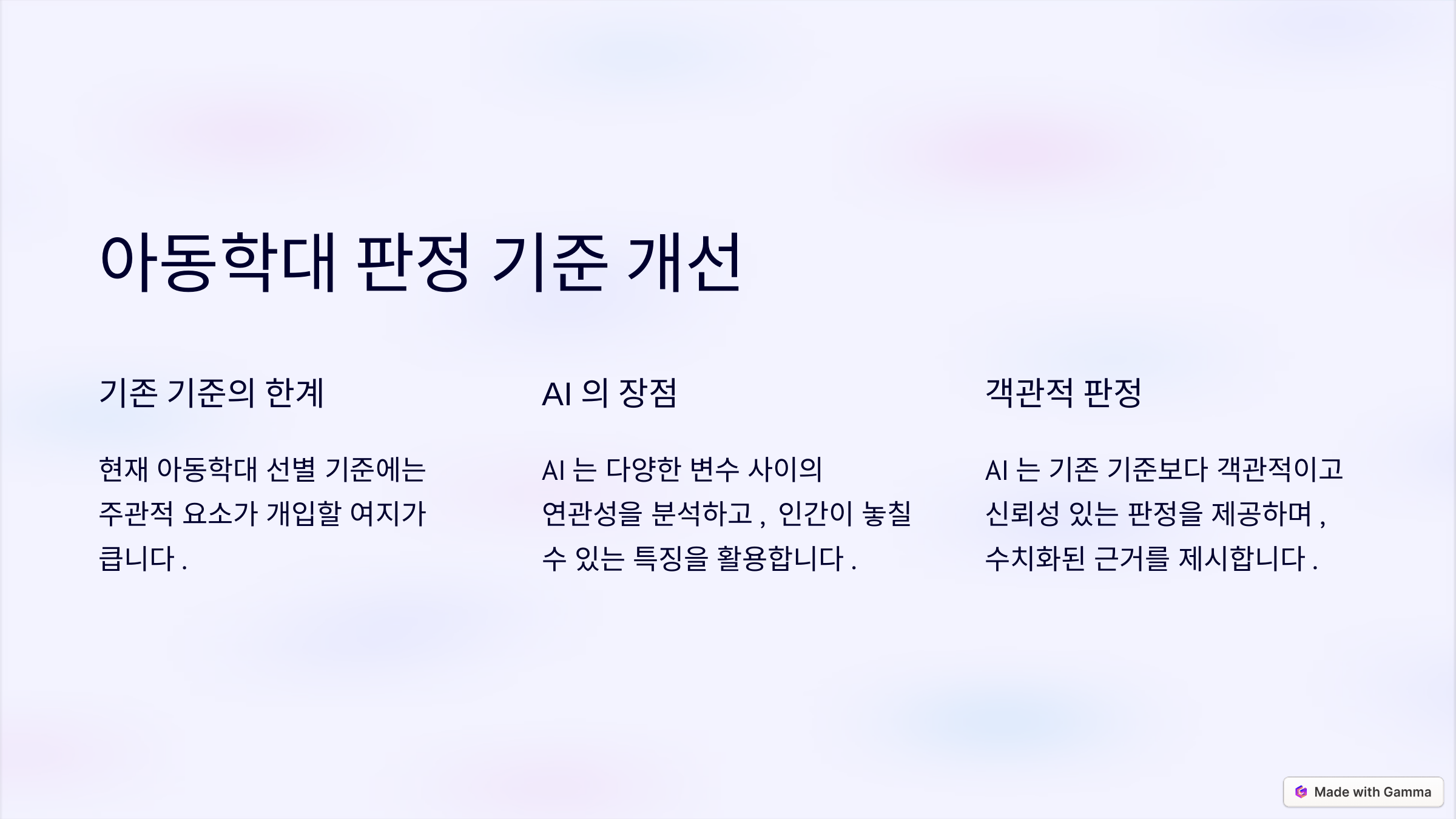

아동학대 판정 기준 개선
기존 기준의 한계
AI의 장점
객관적 판정
현재 아동학대 선별 기준에는 주관적 요소가 개입할 여지가 큽니다.
AI는 다양한 변수 사이의 연관성을 분석하고, 인간이 놓칠 수 있는 특징을 활용합니다.
AI는 기존 기준보다 객관적이고 신뢰성 있는 판정을 제공하며, 수치화된 근거를 제시합니다.